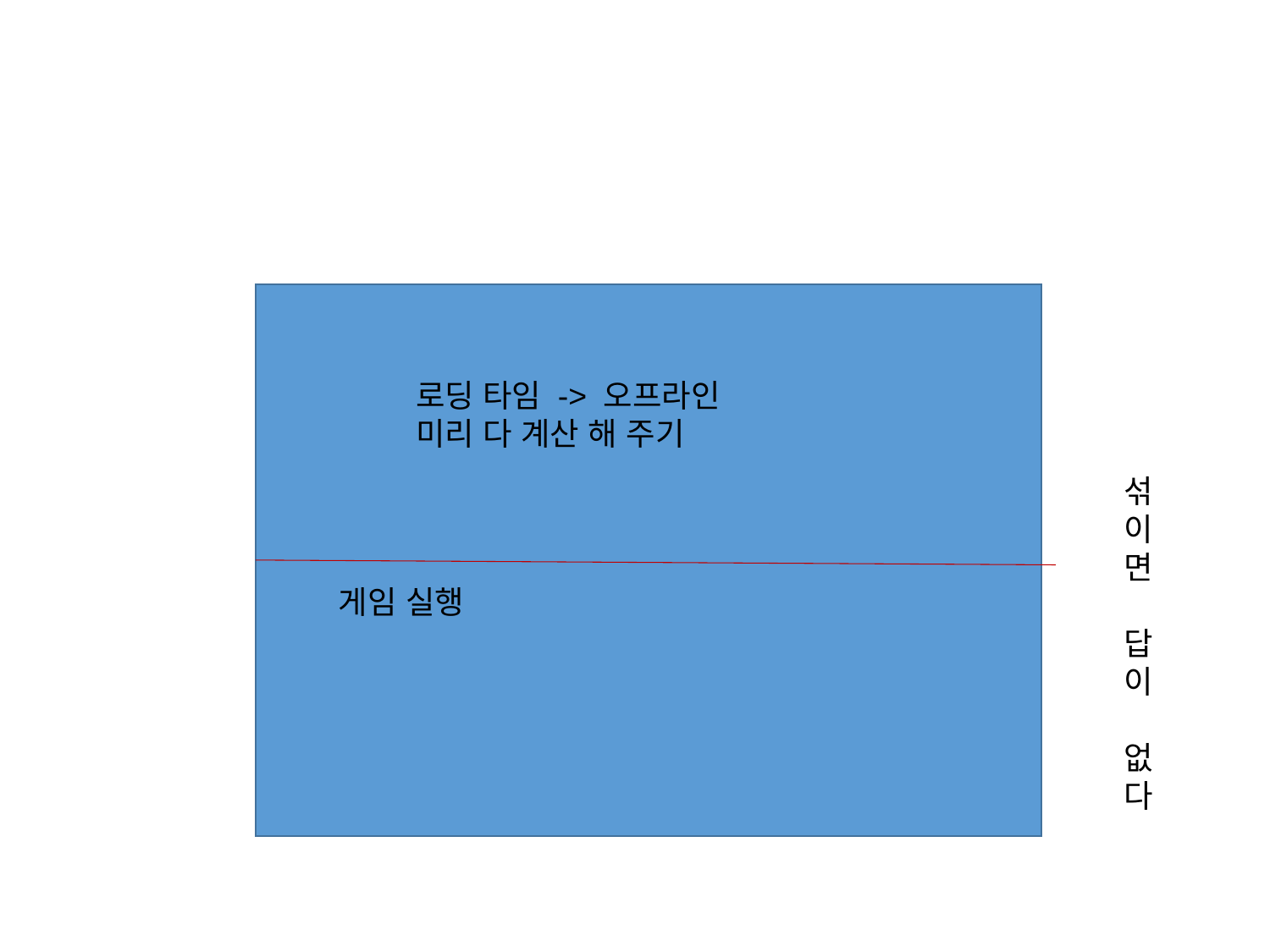

#

로딩 타임 -> 오프라인
미리 다 계산 해 주기
섞이면 답이 없다
게임 실행